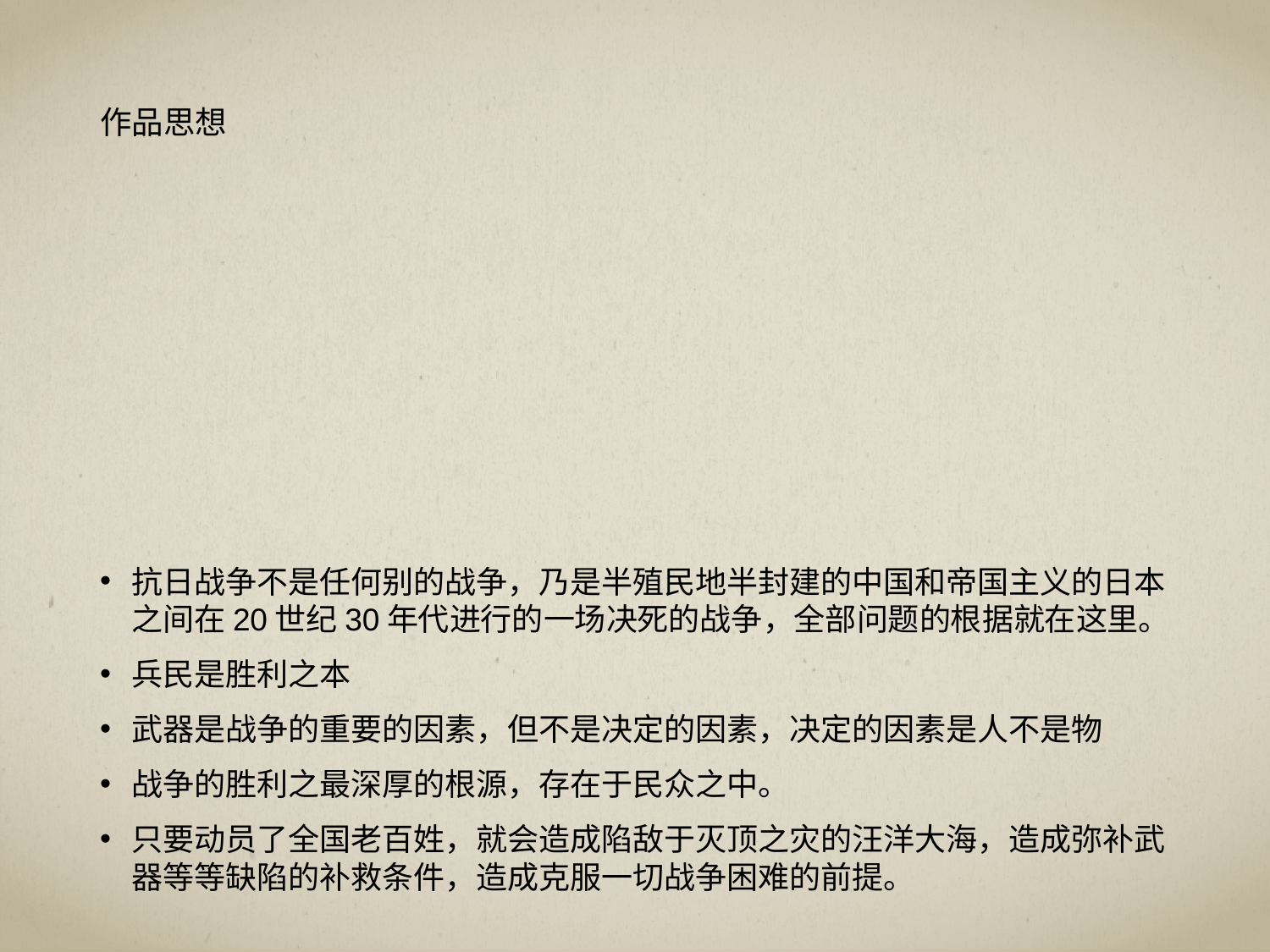

# 作品思想
抗日战争不是任何别的战争，乃是半殖民地半封建的中国和帝国主义的日本之间在20世纪30年代进行的一场决死的战争，全部问题的根据就在这里。
兵民是胜利之本
武器是战争的重要的因素，但不是决定的因素，决定的因素是人不是物
战争的胜利之最深厚的根源，存在于民众之中。
只要动员了全国老百姓，就会造成陷敌于灭顶之灾的汪洋大海，造成弥补武器等等缺陷的补救条件，造成克服一切战争困难的前提。